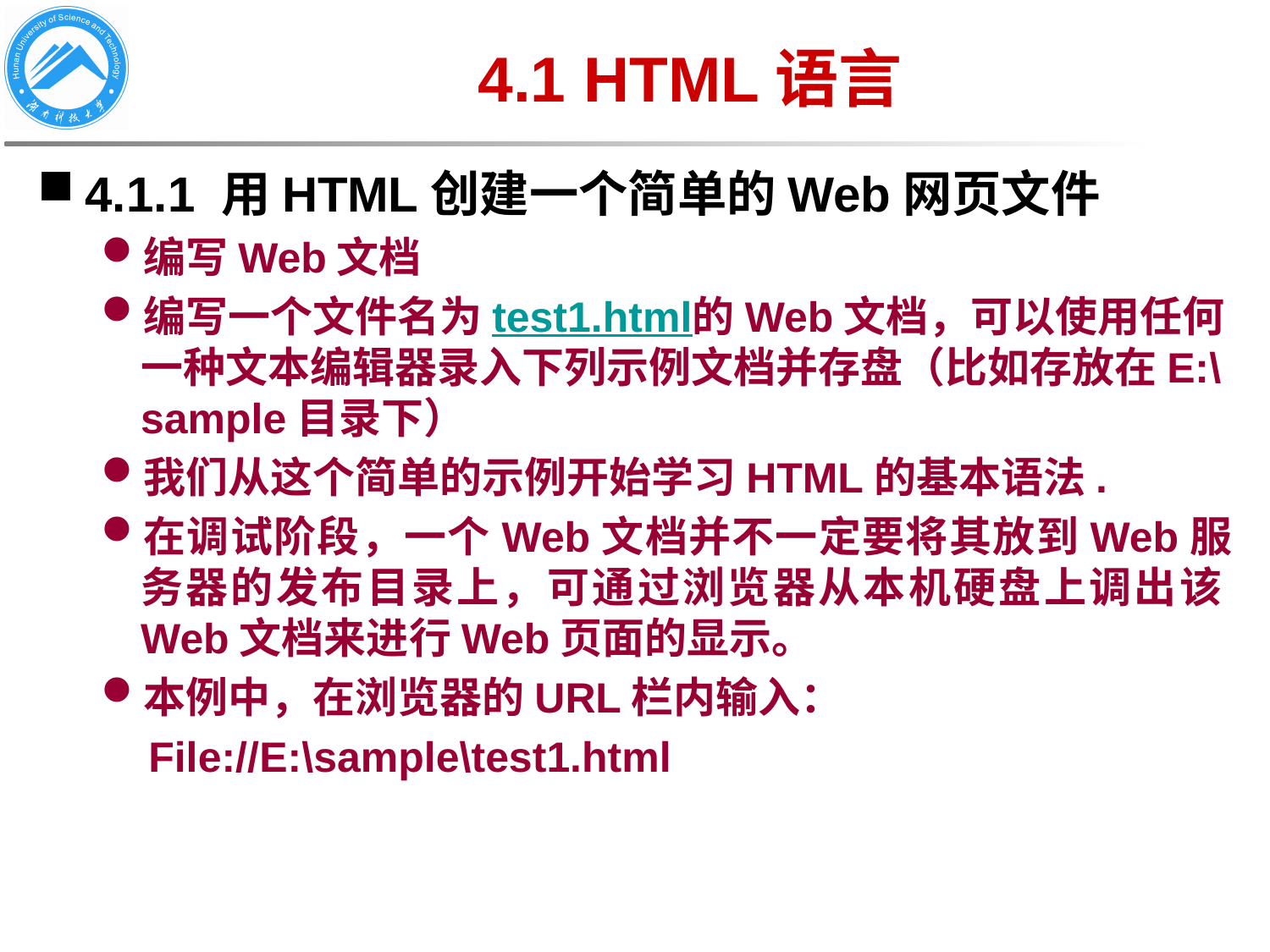

# 4.1 HTML语言
4.1.1 用HTML创建一个简单的Web网页文件
编写Web文档
编写一个文件名为test1.html的Web文档，可以使用任何一种文本编辑器录入下列示例文档并存盘（比如存放在E:\sample目录下）
我们从这个简单的示例开始学习HTML的基本语法.
在调试阶段，一个Web文档并不一定要将其放到Web服务器的发布目录上，可通过浏览器从本机硬盘上调出该Web文档来进行Web页面的显示。
本例中，在浏览器的URL栏内输入：
    File://E:\sample\test1.html